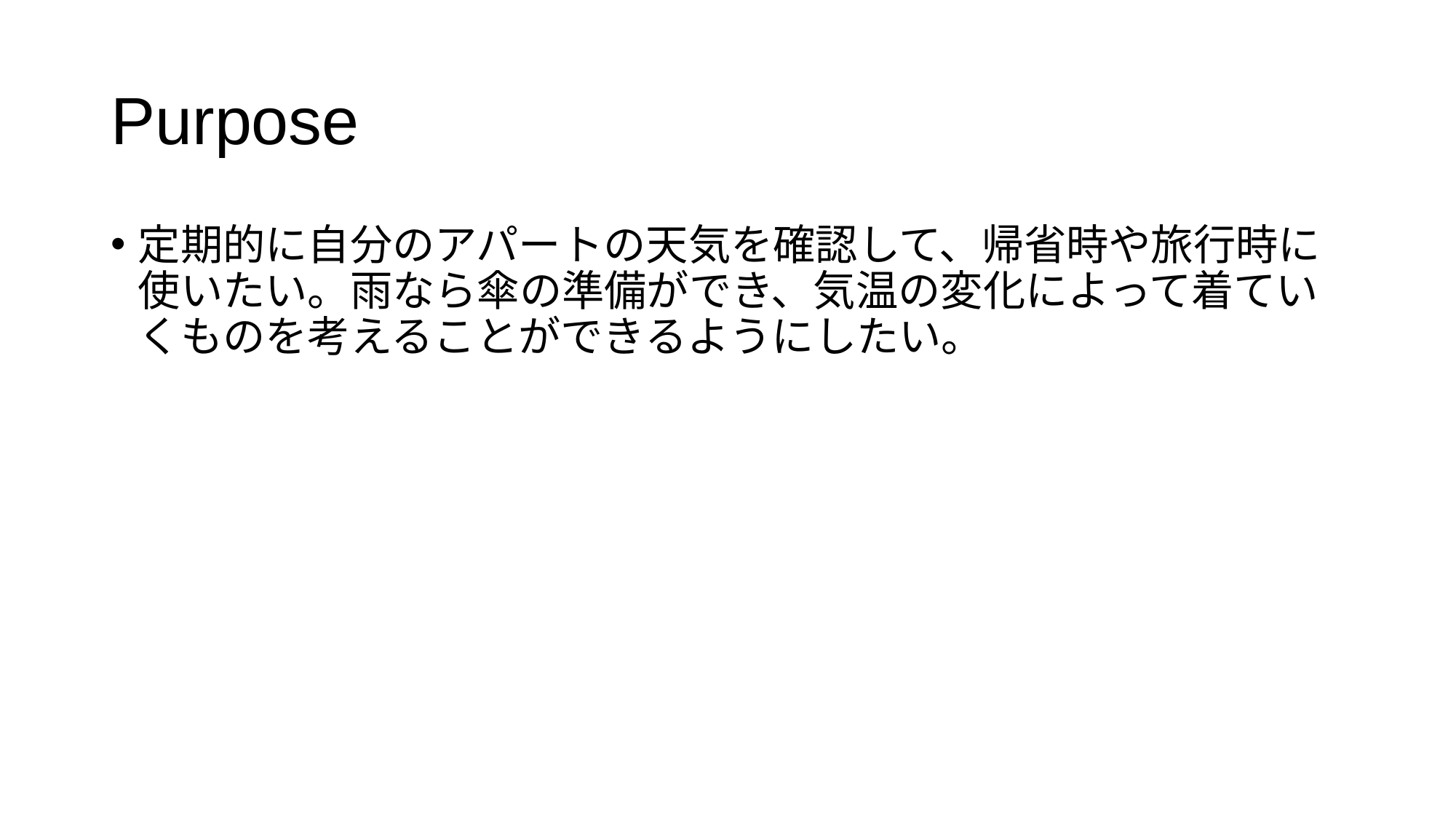

# Purpose
定期的に自分のアパートの天気を確認して、帰省時や旅行時に使いたい。雨なら傘の準備ができ、気温の変化によって着ていくものを考えることができるようにしたい。